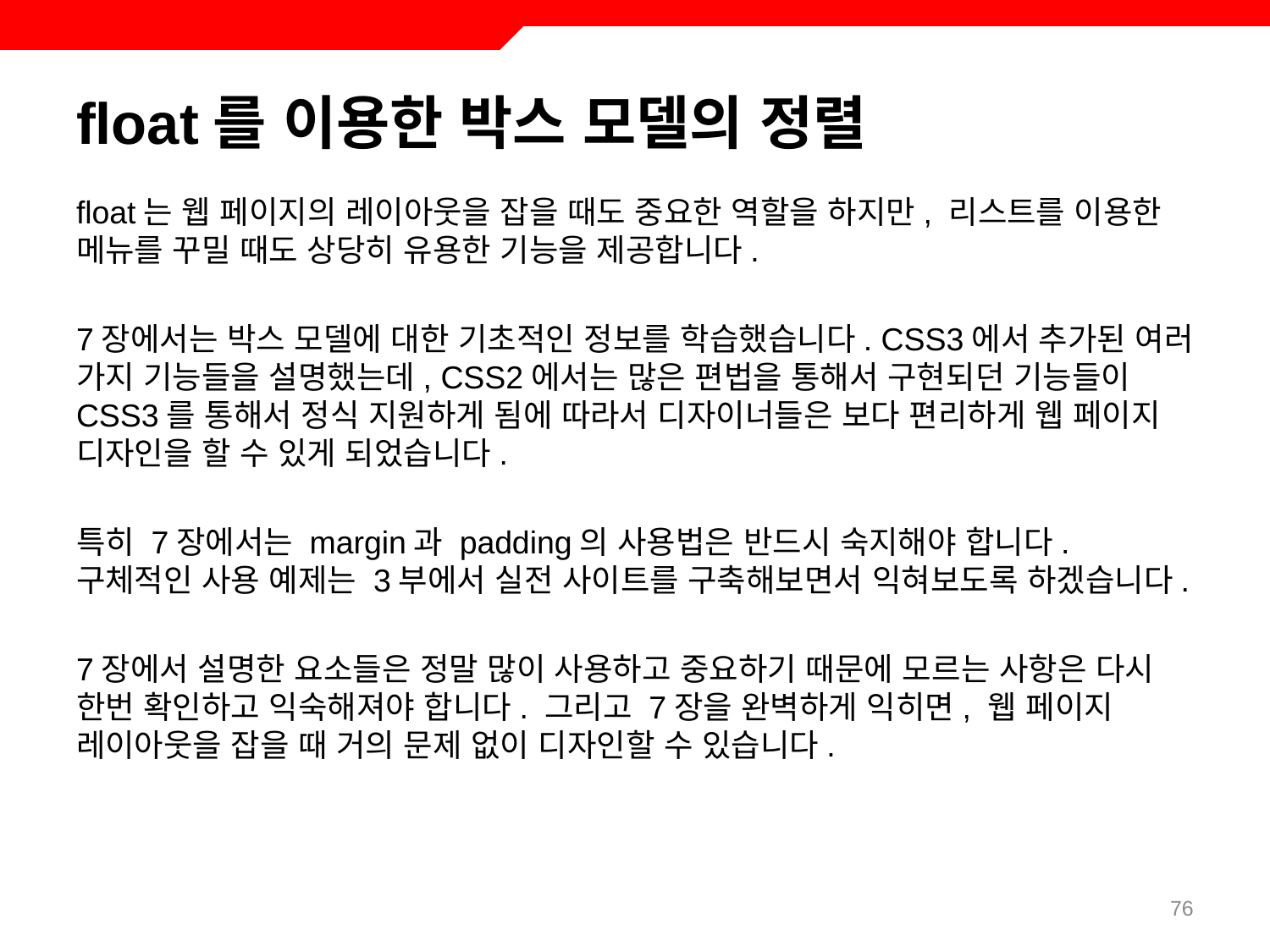

# float를 이용한 박스 모델의 정렬
float는 웹 페이지의 레이아웃을 잡을 때도 중요한 역할을 하지만, 리스트를 이용한 메뉴를 꾸밀 때도 상당히 유용한 기능을 제공합니다.

7장에서는 박스 모델에 대한 기초적인 정보를 학습했습니다. CSS3에서 추가된 여러 가지 기능들을 설명했는데, CSS2에서는 많은 편법을 통해서 구현되던 기능들이 CSS3를 통해서 정식 지원하게 됨에 따라서 디자이너들은 보다 편리하게 웹 페이지 디자인을 할 수 있게 되었습니다.

특히 7장에서는 margin과 padding의 사용법은 반드시 숙지해야 합니다. 구체적인 사용 예제는 3부에서 실전 사이트를 구축해보면서 익혀보도록 하겠습니다.

7장에서 설명한 요소들은 정말 많이 사용하고 중요하기 때문에 모르는 사항은 다시 한번 확인하고 익숙해져야 합니다. 그리고 7장을 완벽하게 익히면, 웹 페이지 레이아웃을 잡을 때 거의 문제 없이 디자인할 수 있습니다.
76